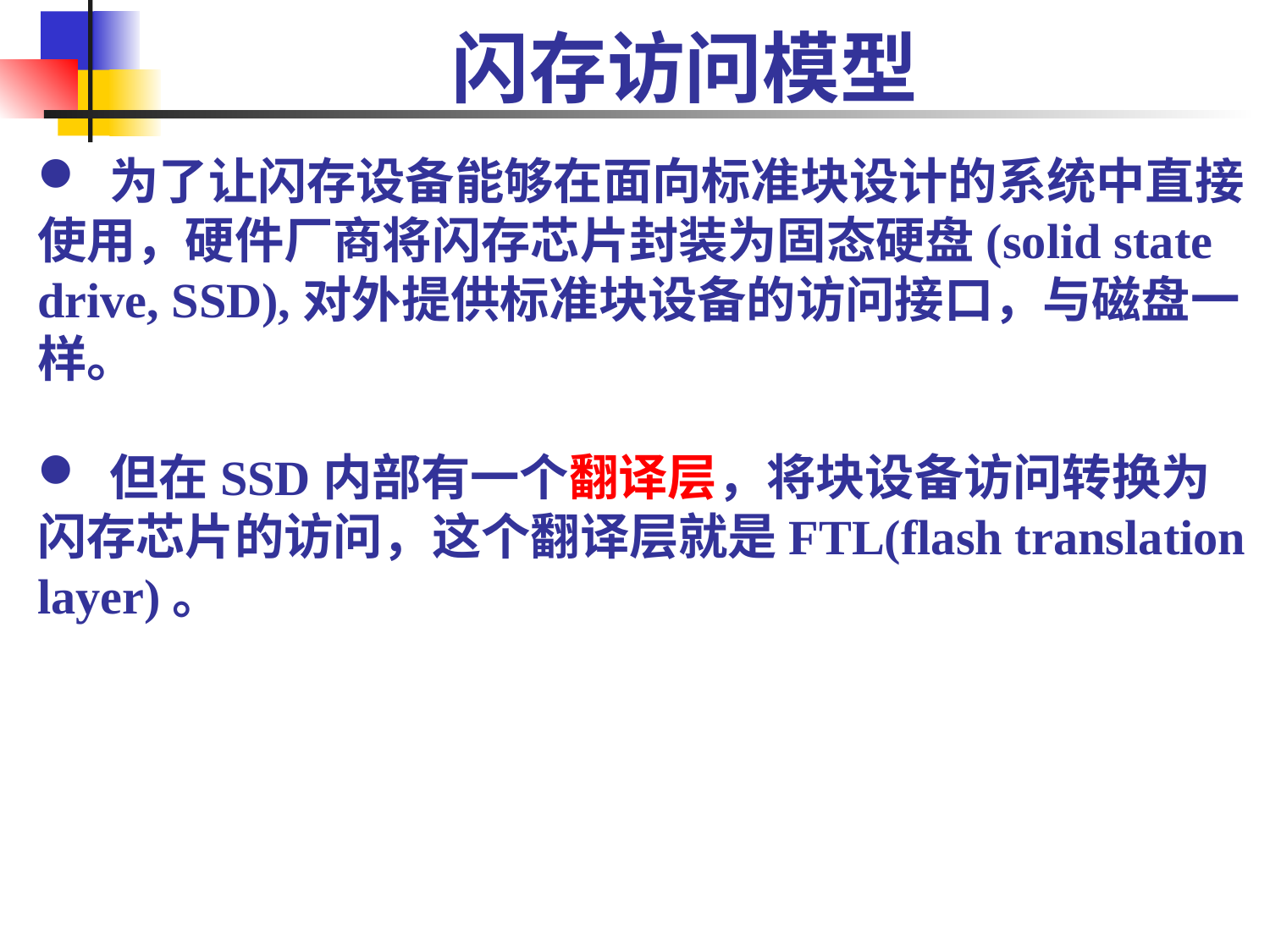

# 闪存访问模型
 为了让闪存设备能够在面向标准块设计的系统中直接使用，硬件厂商将闪存芯片封装为固态硬盘(solid state drive, SSD),对外提供标准块设备的访问接口，与磁盘一样。

 但在SSD内部有一个翻译层，将块设备访问转换为闪存芯片的访问，这个翻译层就是FTL(flash translation layer)。